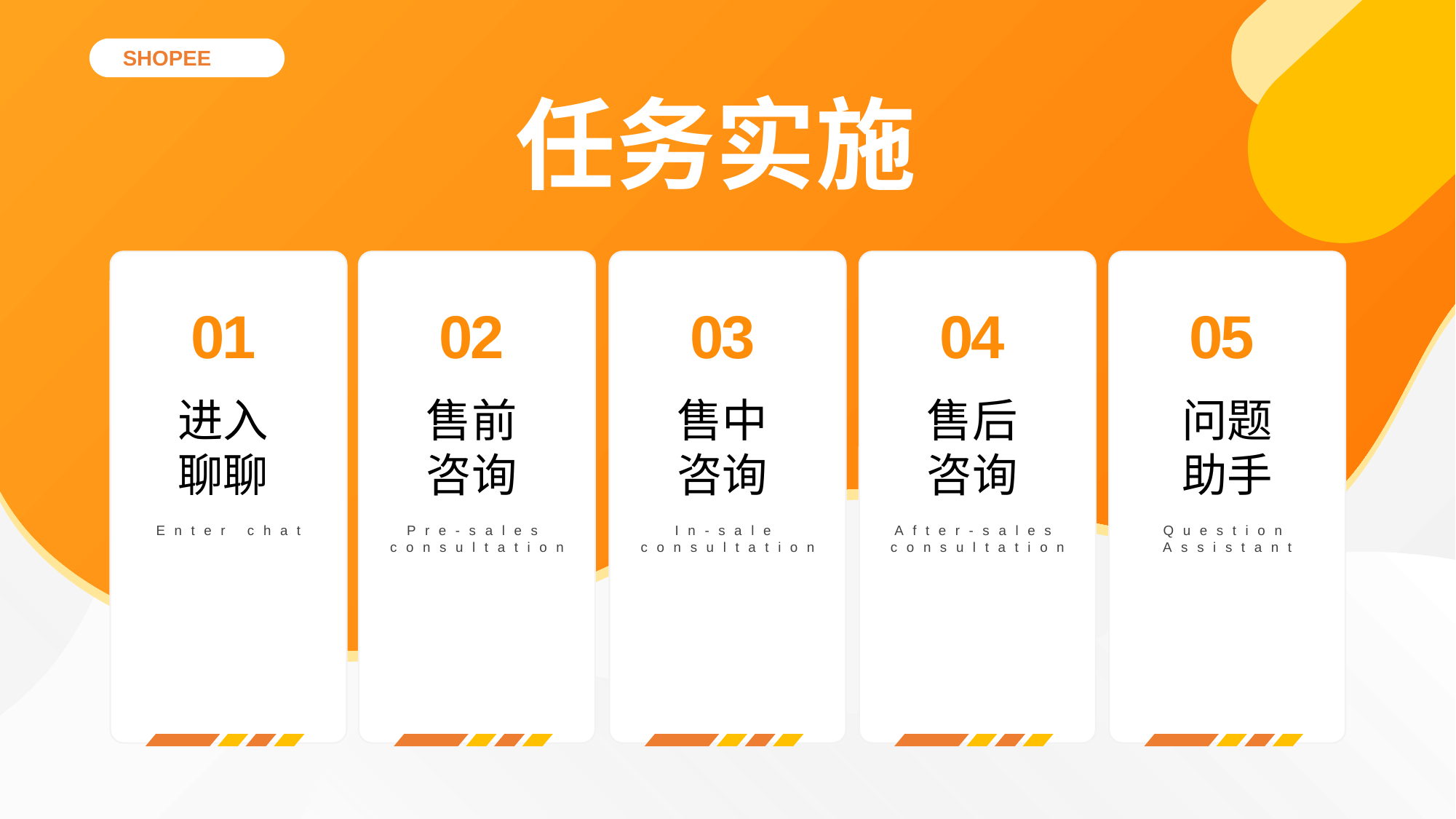

SHOPEE
任务实施

01
02
03
04
05
进入
聊聊
售前
咨询
售中
咨询
售后
咨询
问题
助手
Enter chat
Pre-sales consultation
In-sale consultation
After-sales consultation
Question Assistant